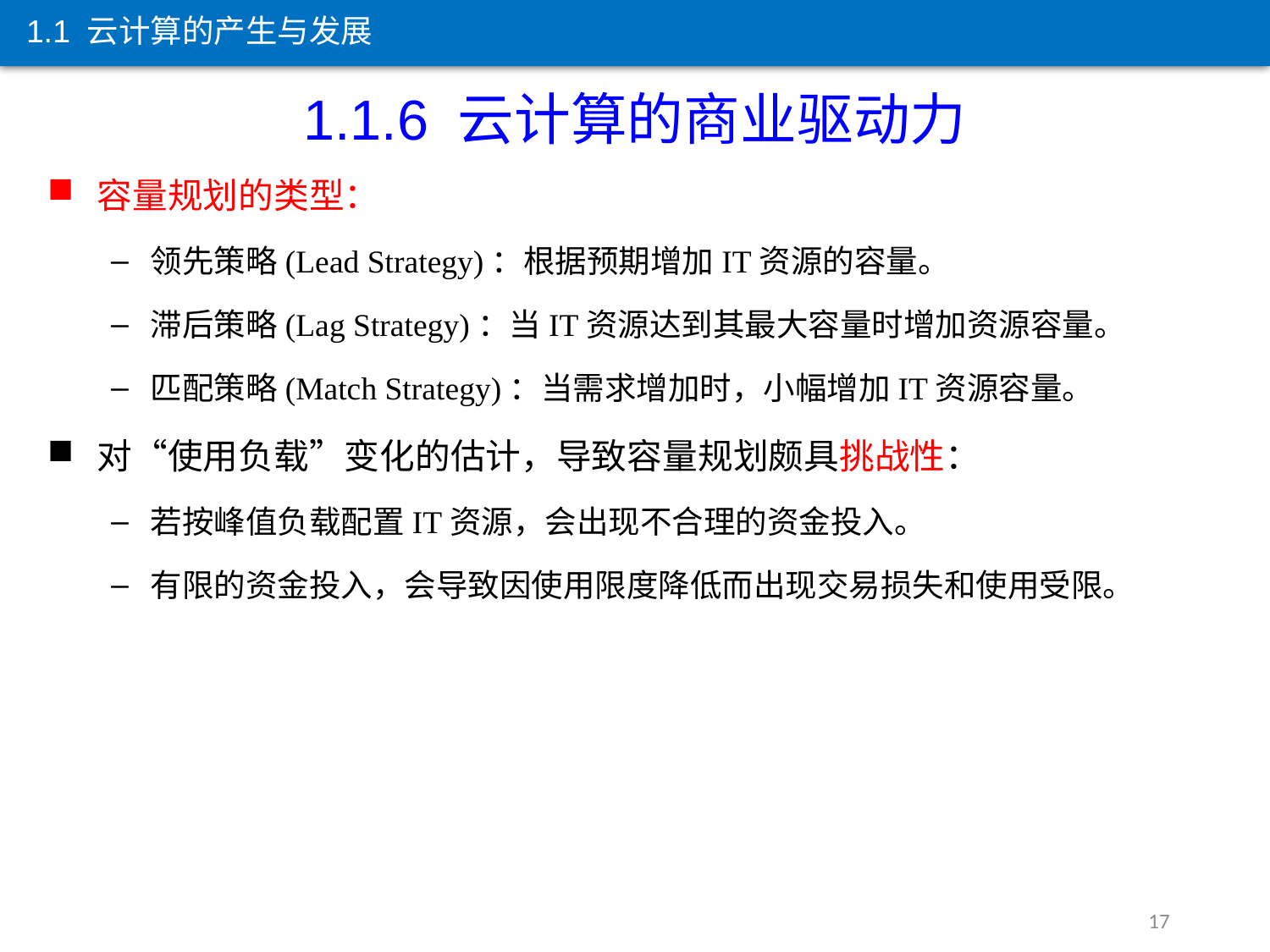

1.1 云计算的产生与发展
1.1.6 云计算的商业驱动力
容量规划的类型：
领先策略(Lead Strategy)：根据预期增加IT资源的容量。
滞后策略(Lag Strategy)：当IT资源达到其最大容量时增加资源容量。
匹配策略(Match Strategy)：当需求增加时，小幅增加IT资源容量。
对“使用负载”变化的估计，导致容量规划颇具挑战性：
若按峰值负载配置IT资源，会出现不合理的资金投入。
有限的资金投入，会导致因使用限度降低而出现交易损失和使用受限。
17